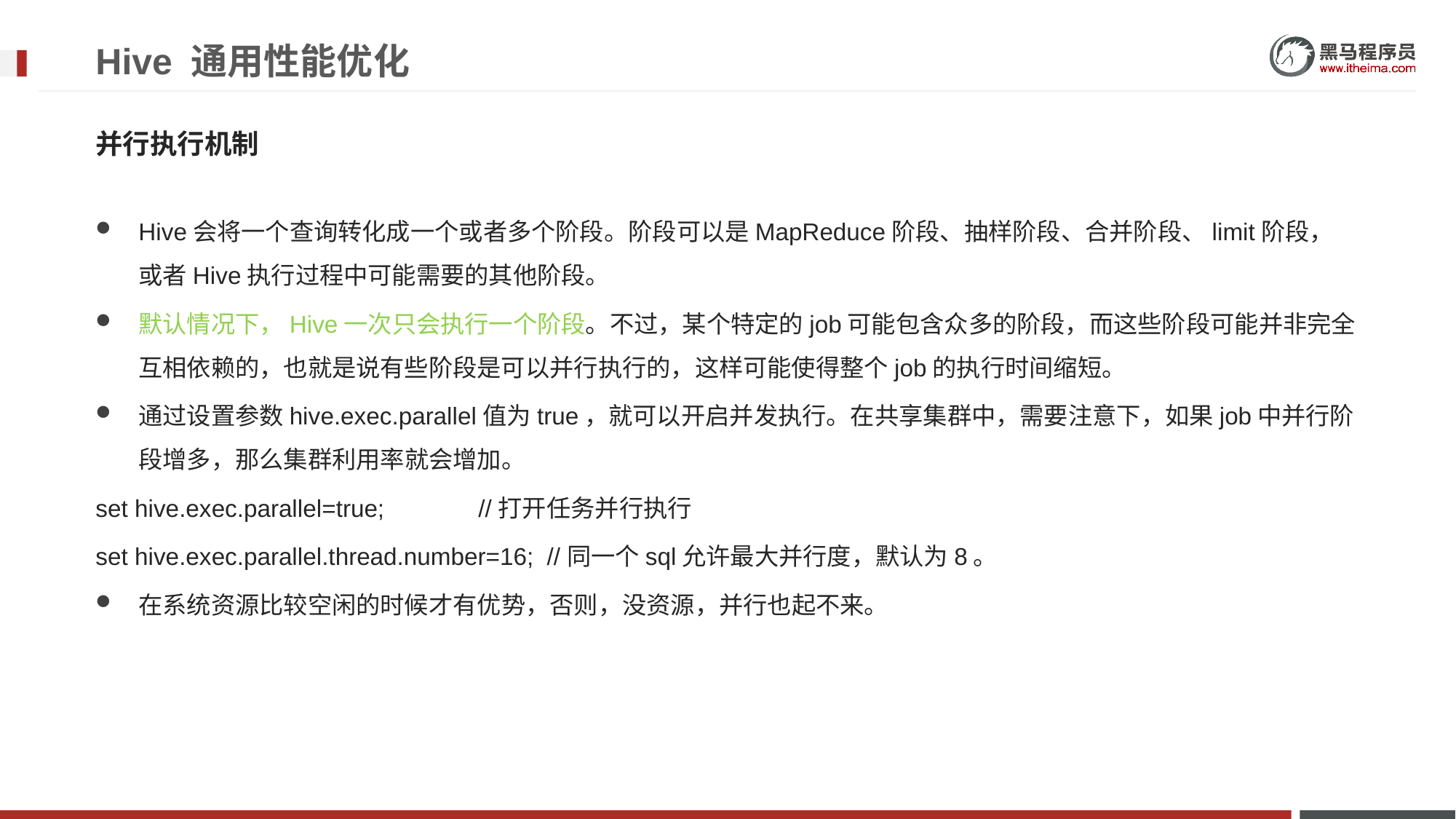

# Hive 通用性能优化
并行执行机制
Hive会将一个查询转化成一个或者多个阶段。阶段可以是MapReduce阶段、抽样阶段、合并阶段、limit阶段，或者Hive执行过程中可能需要的其他阶段。
默认情况下，Hive一次只会执行一个阶段。不过，某个特定的job可能包含众多的阶段，而这些阶段可能并非完全互相依赖的，也就是说有些阶段是可以并行执行的，这样可能使得整个job的执行时间缩短。
通过设置参数hive.exec.parallel值为true，就可以开启并发执行。在共享集群中，需要注意下，如果job中并行阶段增多，那么集群利用率就会增加。
set hive.exec.parallel=true;              //打开任务并行执行
set hive.exec.parallel.thread.number=16;  //同一个sql允许最大并行度，默认为8。
在系统资源比较空闲的时候才有优势，否则，没资源，并行也起不来。